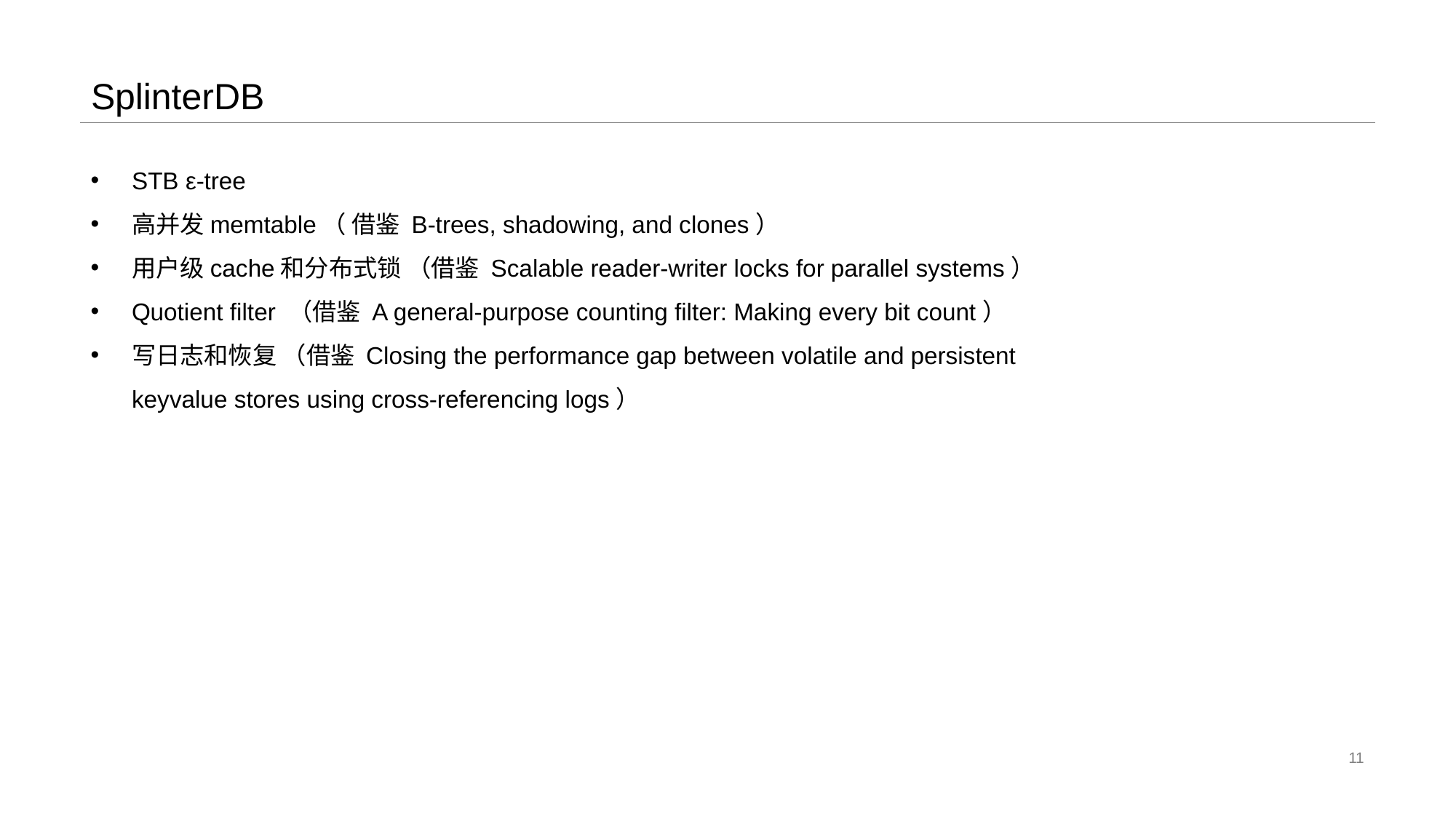

# SplinterDB
STB ε-tree
高并发memtable（ 借鉴 B-trees, shadowing, and clones）
用户级cache和分布式锁 （借鉴 Scalable reader-writer locks for parallel systems）
Quotient ﬁlter （借鉴 A general-purpose counting ﬁlter: Making every bit count）
写日志和恢复 （借鉴 Closing the performance gap between volatile and persistent keyvalue stores using cross-referencing logs）
11